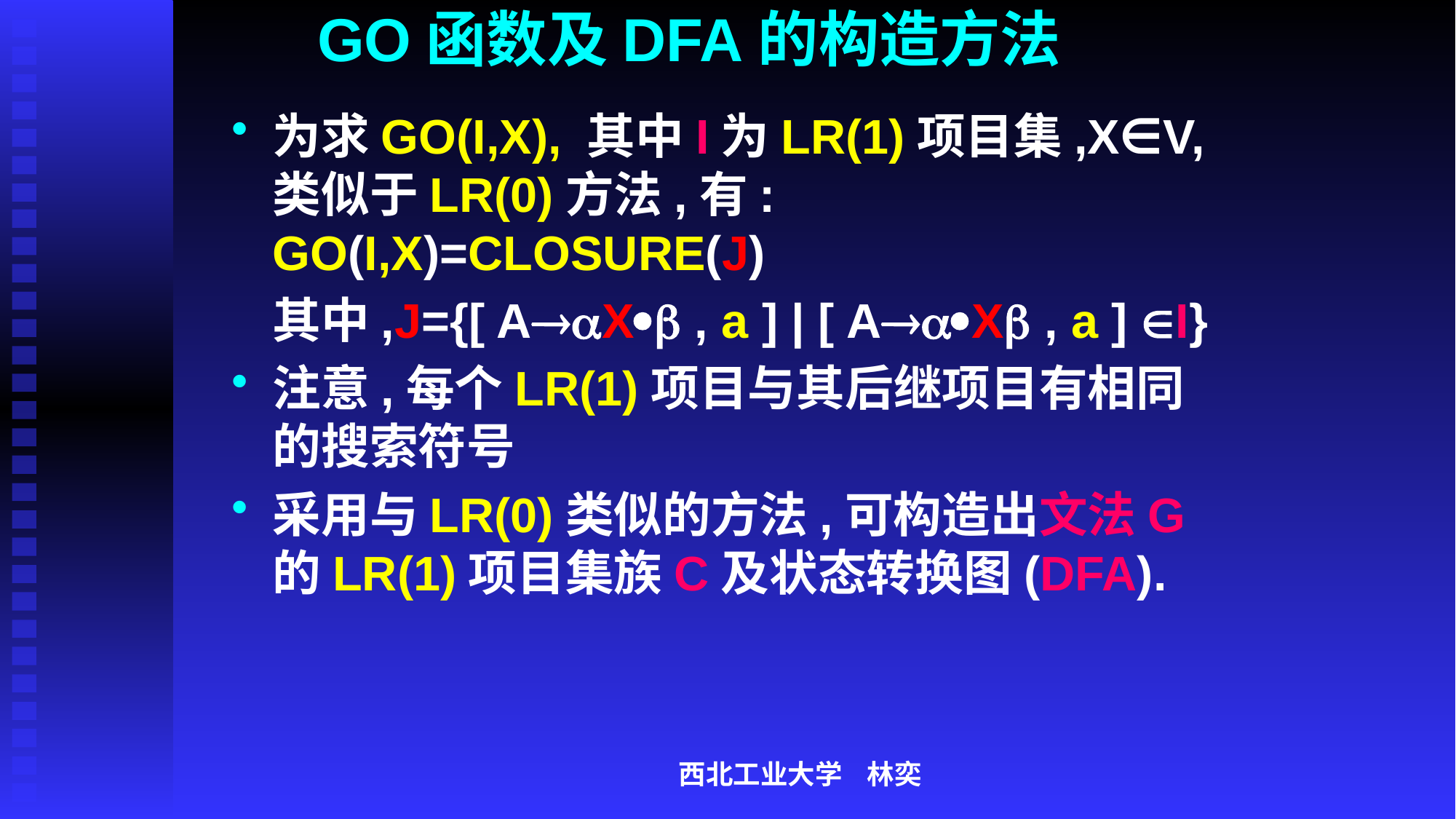

# GO函数及DFA的构造方法
为求GO(I,X), 其中I为LR(1)项目集,X∈V,类似于LR(0)方法,有:		GO(I,X)=CLOSURE(J)
	其中,J={[ A→αX•β , a ] | [ A→α•Xβ , a ] ∈I}
注意,每个LR(1)项目与其后继项目有相同的搜索符号
采用与LR(0)类似的方法,可构造出文法G的LR(1)项目集族C及状态转换图(DFA).

西北工业大学    林奕
110